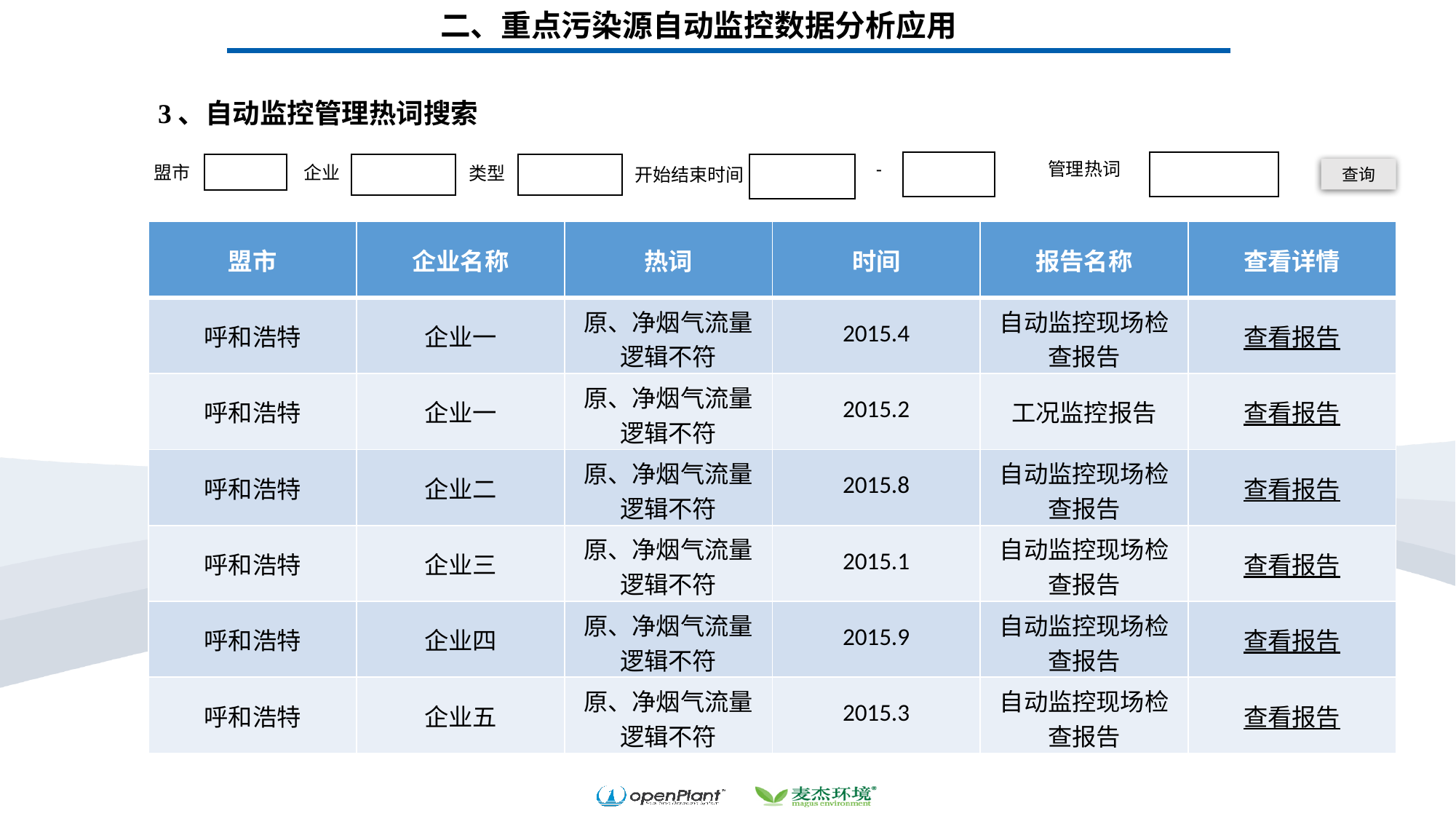

二、重点污染源自动监控数据分析应用
3、自动监控管理热词搜索
-

管理热词

盟市
企业
类型
开始结束时间
查询
| 盟市 | 企业名称 | 热词 | 时间 | 报告名称 | 查看详情 |
| --- | --- | --- | --- | --- | --- |
| 呼和浩特 | 企业一 | 原、净烟气流量逻辑不符 | 2015.4 | 自动监控现场检查报告 | 查看报告 |
| 呼和浩特 | 企业一 | 原、净烟气流量逻辑不符 | 2015.2 | 工况监控报告 | 查看报告 |
| 呼和浩特 | 企业二 | 原、净烟气流量逻辑不符 | 2015.8 | 自动监控现场检查报告 | 查看报告 |
| 呼和浩特 | 企业三 | 原、净烟气流量逻辑不符 | 2015.1 | 自动监控现场检查报告 | 查看报告 |
| 呼和浩特 | 企业四 | 原、净烟气流量逻辑不符 | 2015.9 | 自动监控现场检查报告 | 查看报告 |
| 呼和浩特 | 企业五 | 原、净烟气流量逻辑不符 | 2015.3 | 自动监控现场检查报告 | 查看报告 |